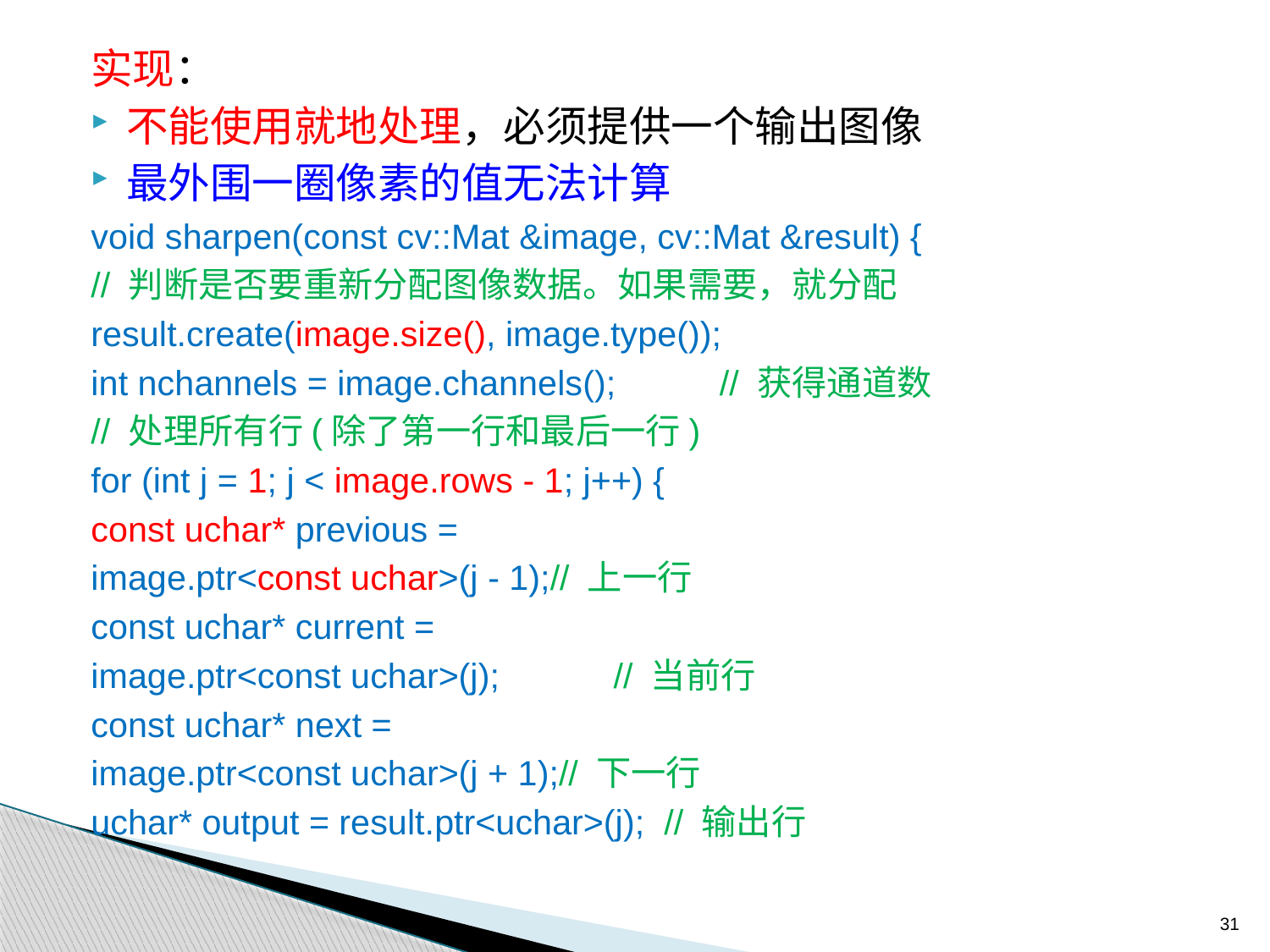

实现：
不能使用就地处理，必须提供一个输出图像
最外围一圈像素的值无法计算
void sharpen(const cv::Mat &image, cv::Mat &result) {
	// 判断是否要重新分配图像数据。如果需要，就分配
	result.create(image.size(), image.type());
	int nchannels = image.channels();	// 获得通道数
	// 处理所有行(除了第一行和最后一行)
	for (int j = 1; j < image.rows - 1; j++) {
		const uchar* previous =
			image.ptr<const uchar>(j - 1);// 上一行
		const uchar* current =
			image.ptr<const uchar>(j);	  // 当前行
		const uchar* next =
			image.ptr<const uchar>(j + 1);// 下一行
		uchar* output = result.ptr<uchar>(j);  // 输出行
31